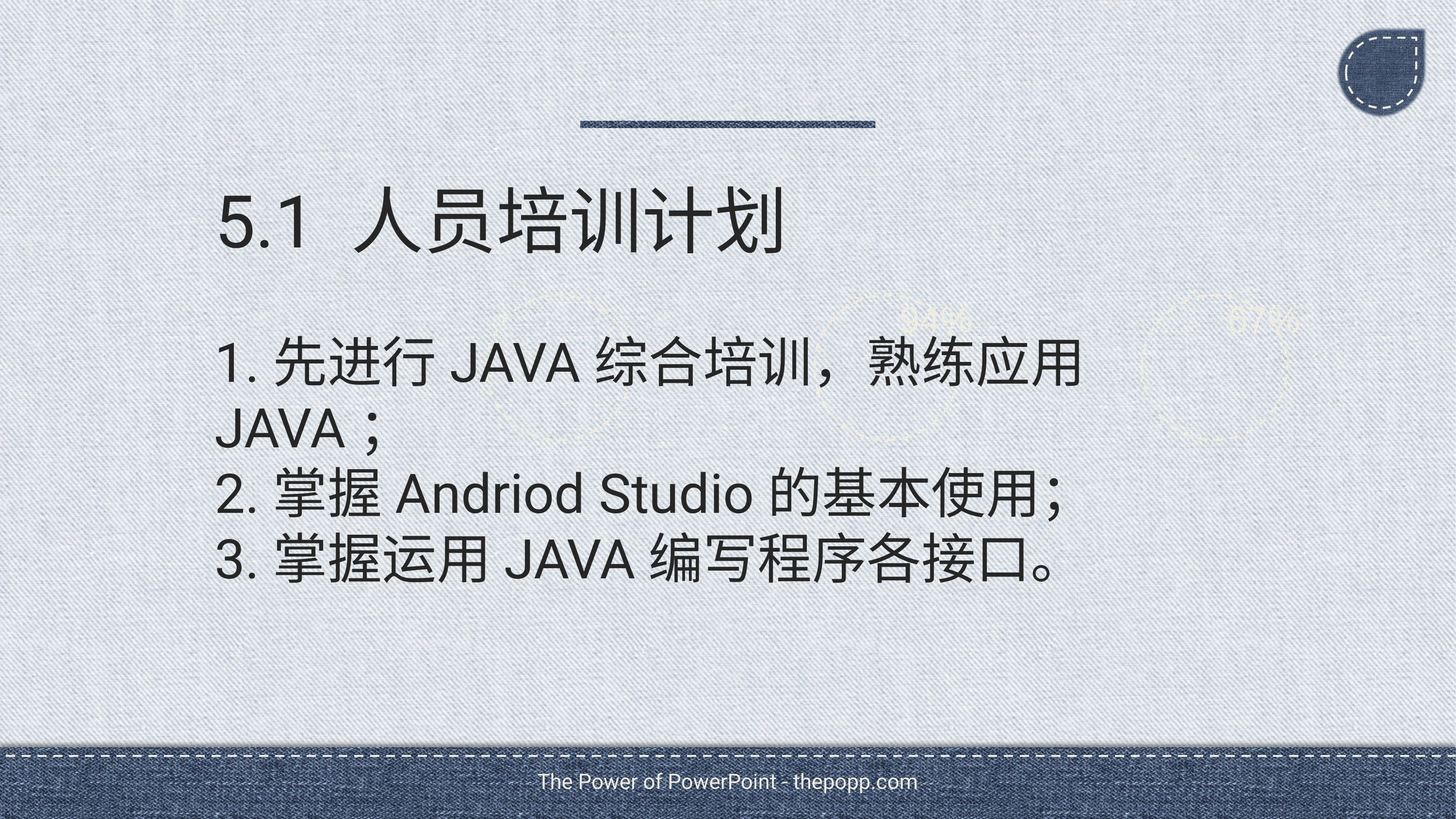

19
5.1 人员培训计划

1.先进行JAVA综合培训，熟练应用   JAVA；
2.掌握Andriod Studio的基本使用；
3.掌握运用JAVA编写程序各接口。
94%
67%

The Power of PowerPoint - thepopp.com